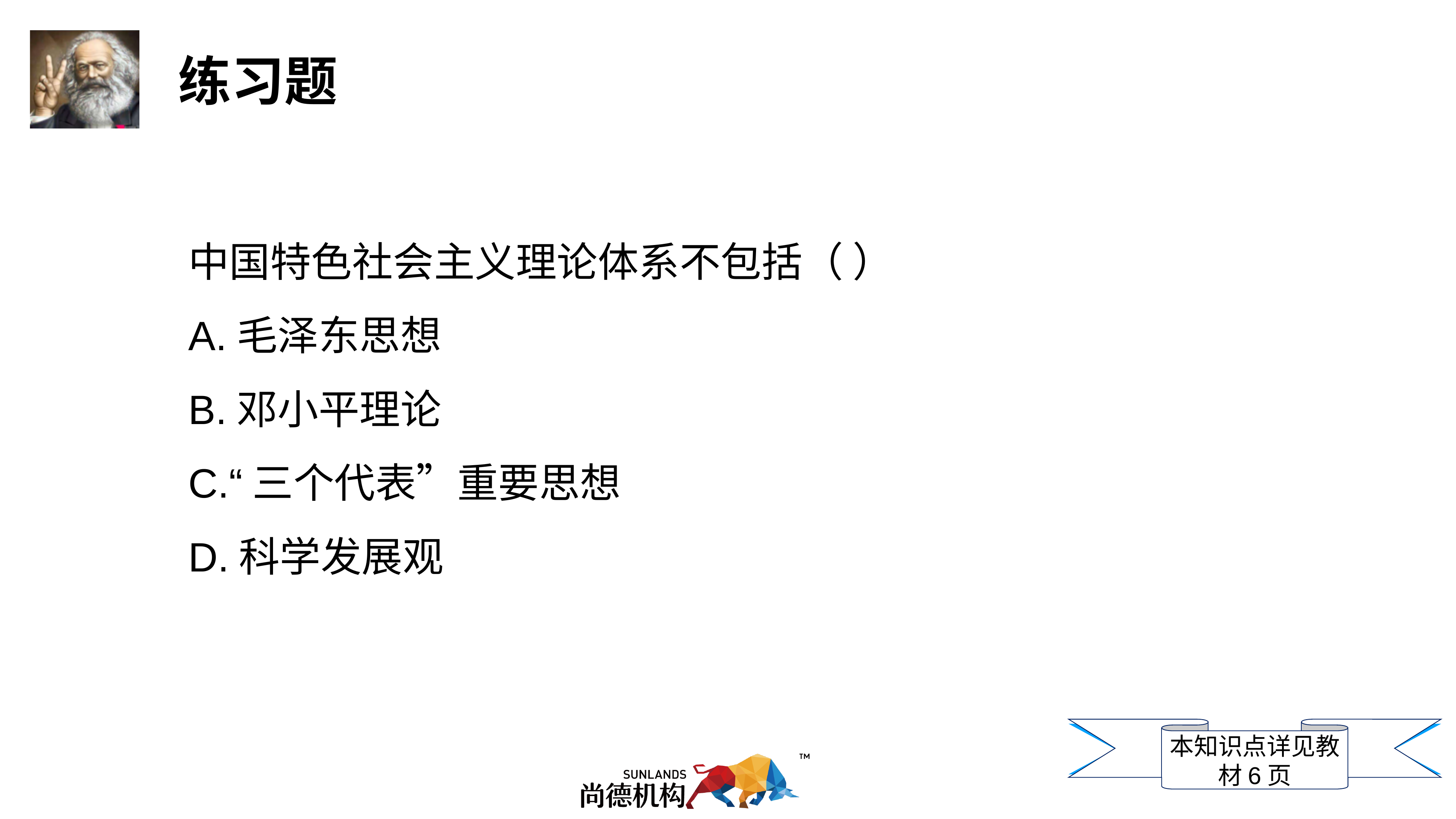

中国特色社会主义理论体系不包括（ ）
A.毛泽东思想
B.邓小平理论
C.“三个代表”重要思想
D.科学发展观

本知识点详见教材6页